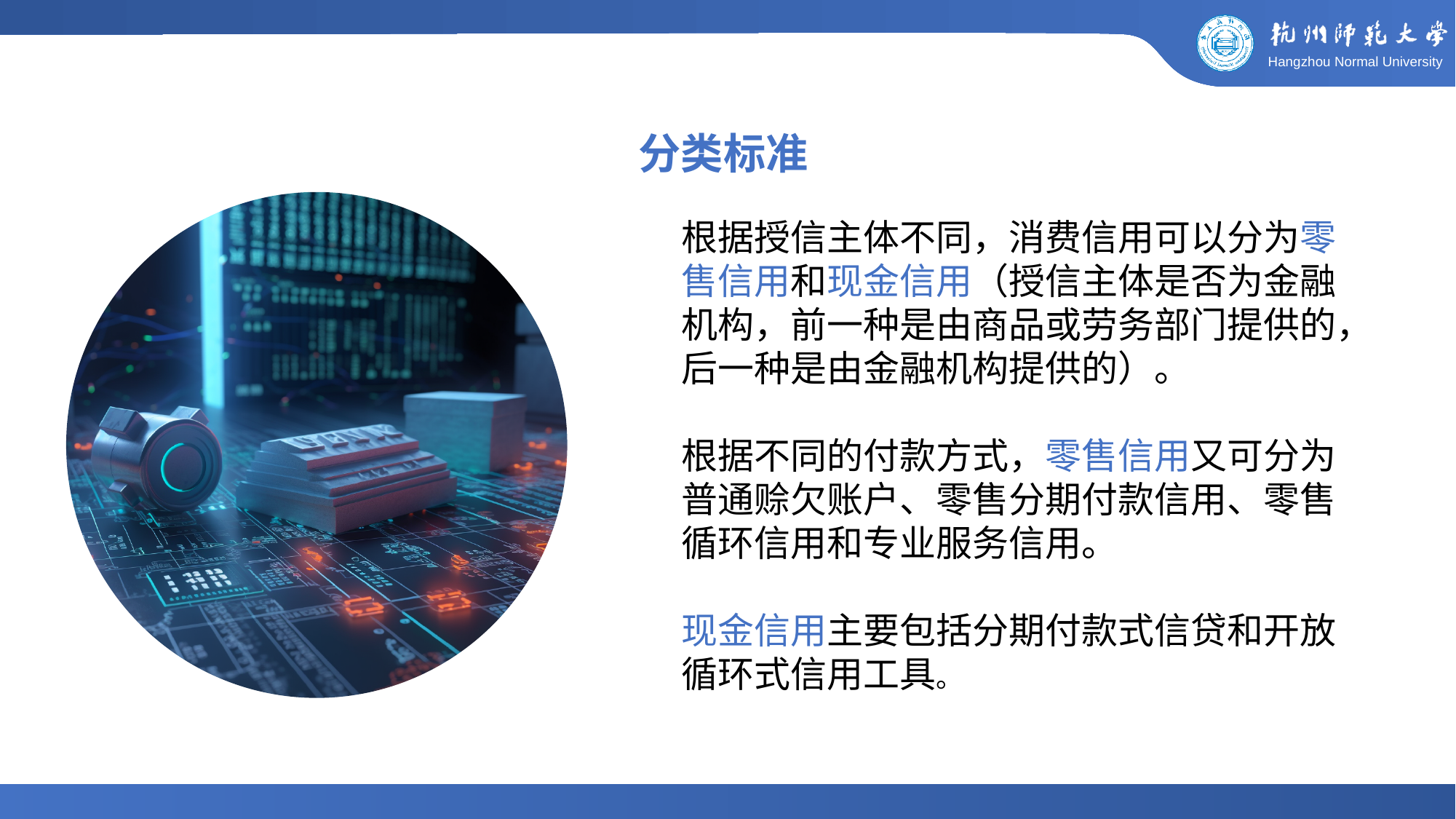

分类标准

根据授信主体不同，消费信用可以分为零售信用和现金信用（授信主体是否为金融机构，前一种是由商品或劳务部门提供的，后一种是由金融机构提供的）。

根据不同的付款方式，零售信用又可分为普通赊欠账户、零售分期付款信用、零售循环信用和专业服务信用。

现金信用主要包括分期付款式信贷和开放循环式信用工具。
信用黑名单管理